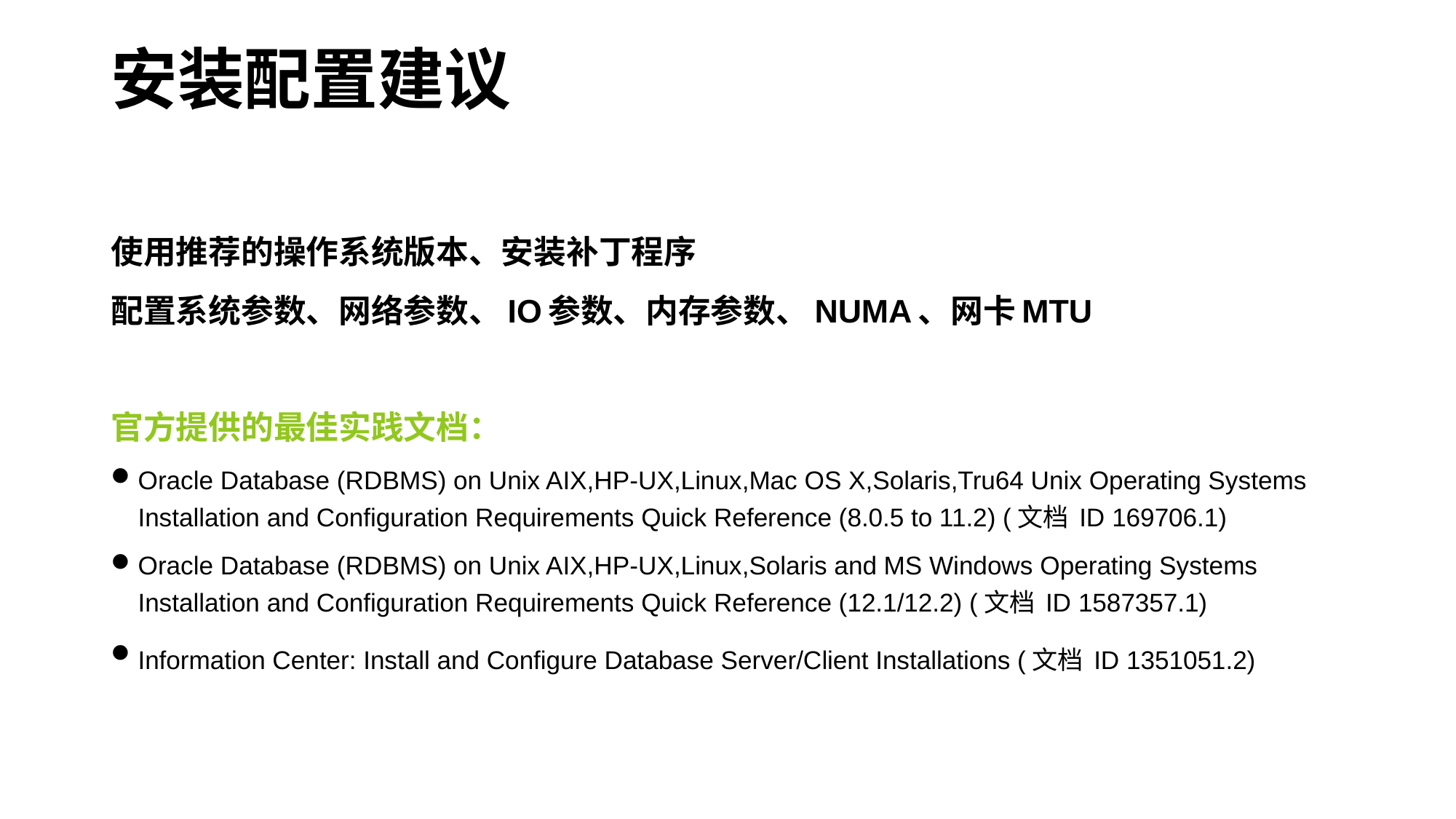

# 安装配置建议
使用推荐的操作系统版本、安装补丁程序
配置系统参数、网络参数、IO参数、内存参数、NUMA、网卡MTU

官方提供的最佳实践文档：
Oracle Database (RDBMS) on Unix AIX,HP-UX,Linux,Mac OS X,Solaris,Tru64 Unix Operating Systems Installation and Configuration Requirements Quick Reference (8.0.5 to 11.2) (文档 ID 169706.1)
Oracle Database (RDBMS) on Unix AIX,HP-UX,Linux,Solaris and MS Windows Operating Systems Installation and Configuration Requirements Quick Reference (12.1/12.2) (文档 ID 1587357.1)
Information Center: Install and Configure Database Server/Client Installations (文档 ID 1351051.2)